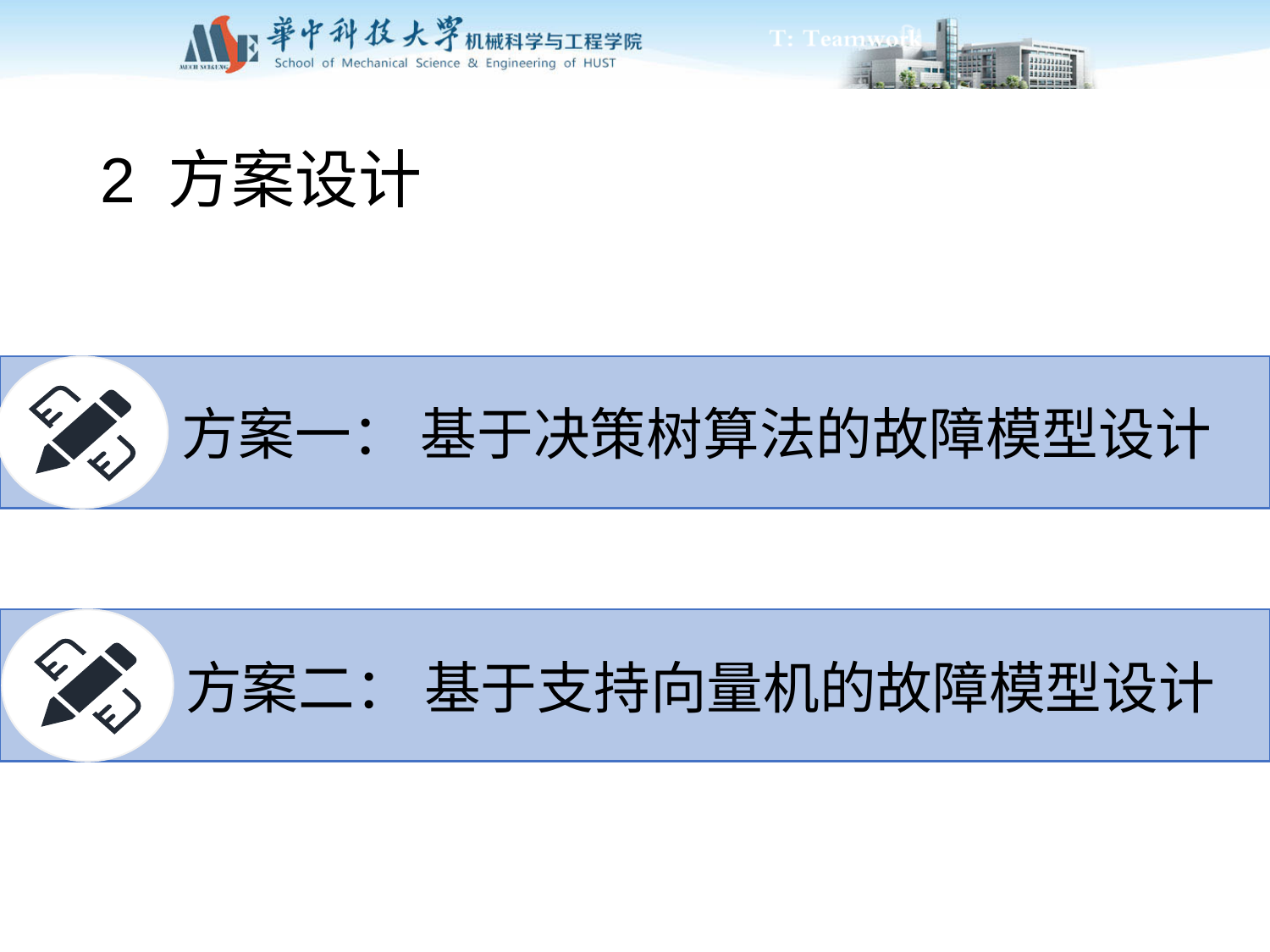

# 2 方案设计
　　　方案一： 基于决策树算法的故障模型设计

　方案二： 基于支持向量机的故障模型设计